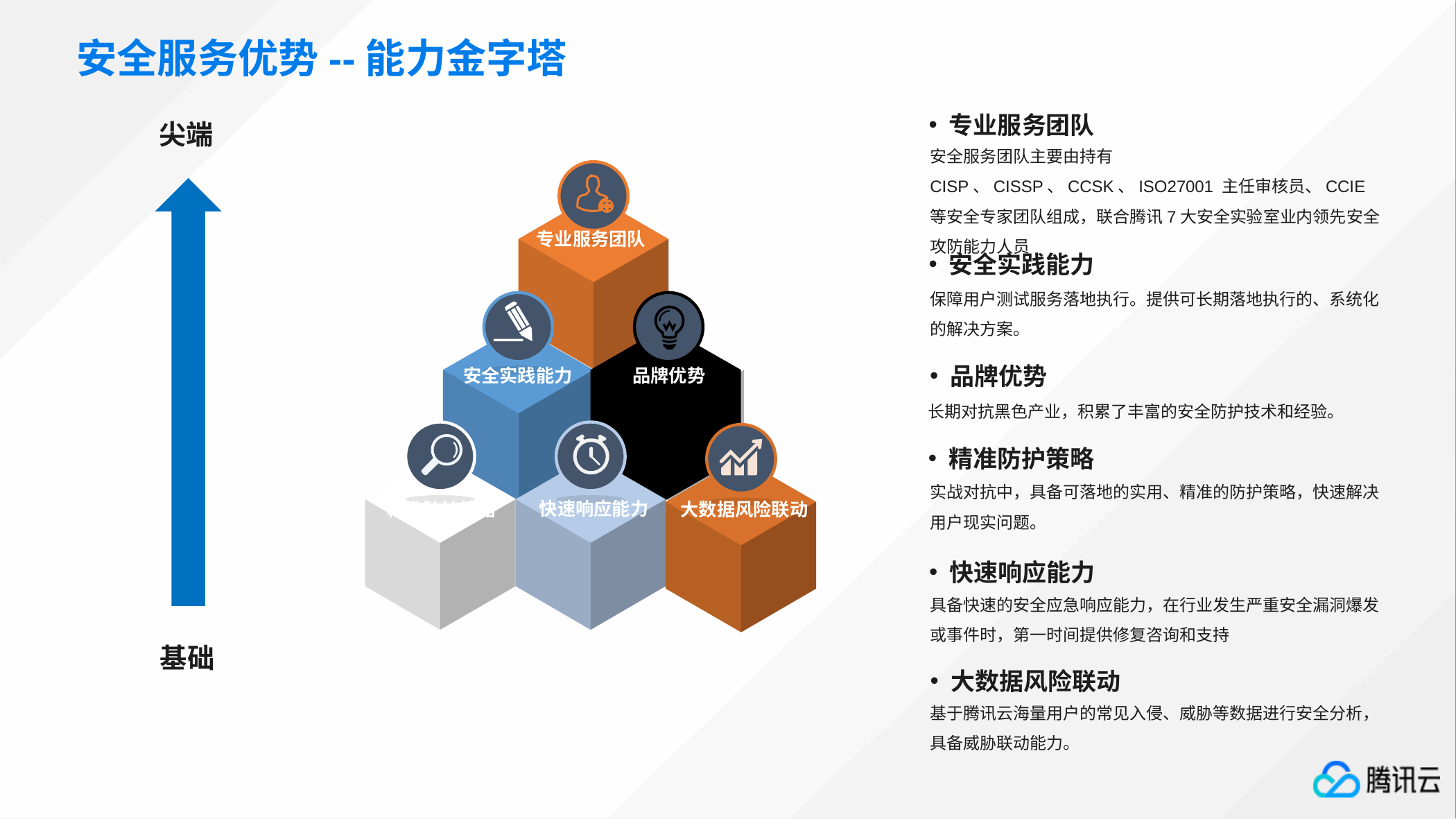

安全服务优势--能力金字塔
专业服务团队
安全服务团队主要由持有 CISP、CISSP、CCSK、ISO27001 主任审核员、CCIE等安全专家团队组成，联合腾讯7大安全实验室业内领先安全攻防能力人员
安全实践能力
保障用户测试服务落地执行。提供可长期落地执行的、系统化的解决方案。
品牌优势
长期对抗黑色产业，积累了丰富的安全防护技术和经验。
精准防护策略
实战对抗中，具备可落地的实用、精准的防护策略，快速解决用户现实问题。
快速响应能力
具备快速的安全应急响应能力，在行业发生严重安全漏洞爆发或事件时，第一时间提供修复咨询和支持
大数据风险联动
基于腾讯云海量用户的常见入侵、威胁等数据进行安全分析，具备威胁联动能力。
尖端

专业服务团队

安全实践能力
品牌优势

快速响应能力
精准防护策略
大数据风险联动
基础